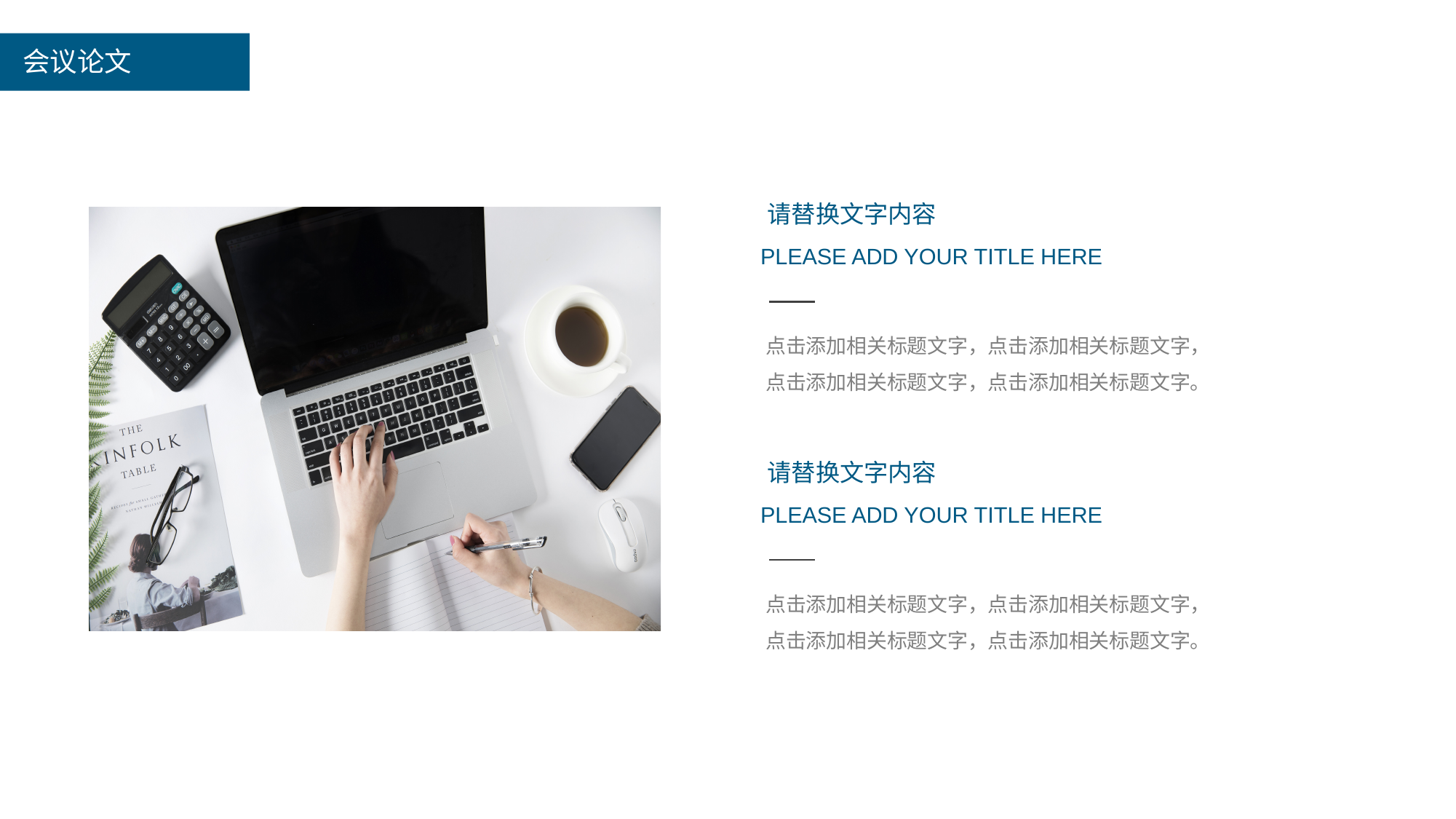

会议论文
请替换文字内容
PLEASE ADD YOUR TITLE HERE

点击添加相关标题文字，点击添加相关标题文字，点击添加相关标题文字，点击添加相关标题文字。

请替换文字内容
PLEASE ADD YOUR TITLE HERE

点击添加相关标题文字，点击添加相关标题文字，点击添加相关标题文字，点击添加相关标题文字。